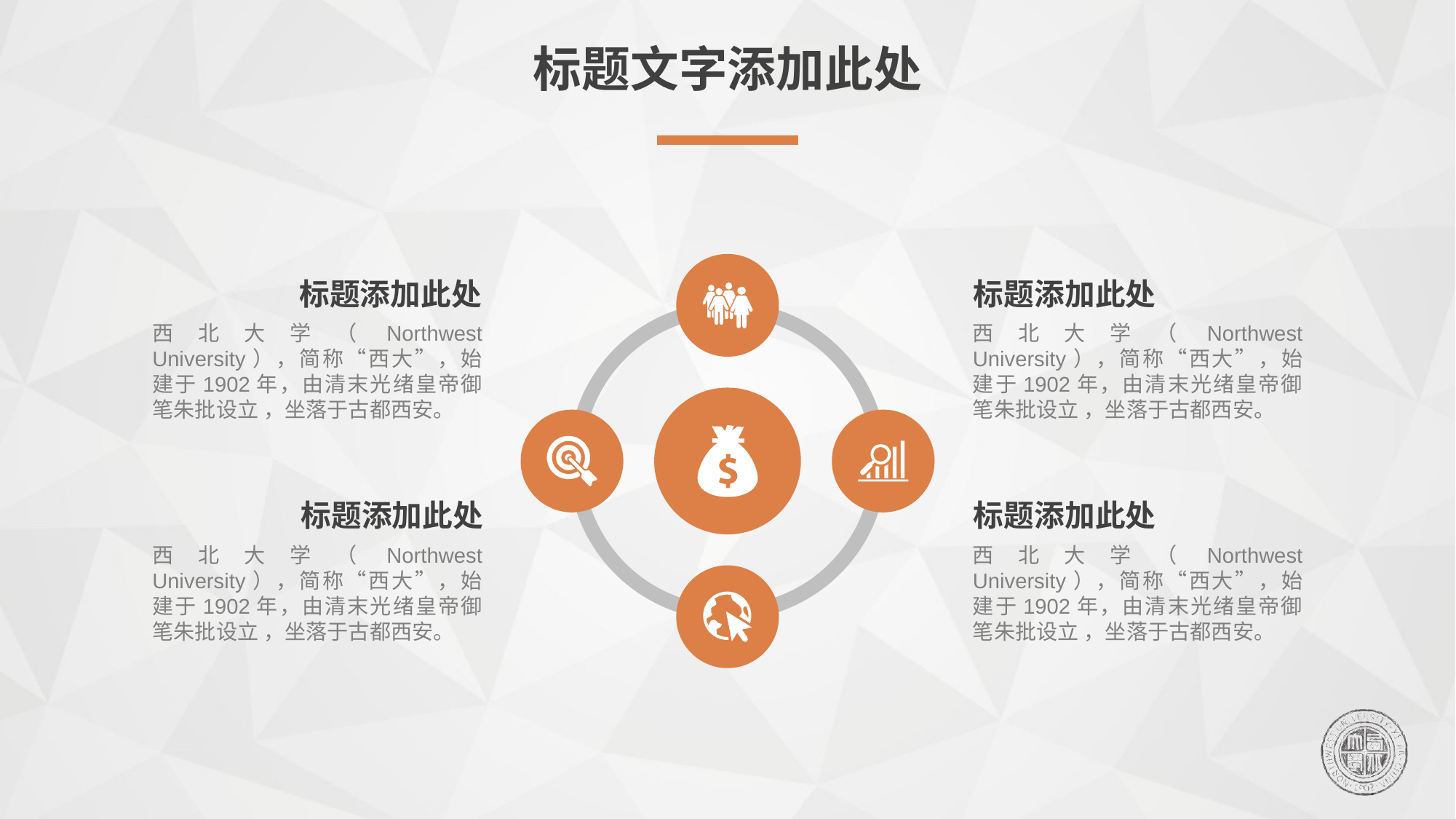

标题文字添加此处

标题添加此处
西北大学（Northwest University），简称“西大”，始建于1902年，由清末光绪皇帝御笔朱批设立 ，坐落于古都西安。
标题添加此处
西北大学（Northwest University），简称“西大”，始建于1902年，由清末光绪皇帝御笔朱批设立 ，坐落于古都西安。
标题添加此处
西北大学（Northwest University），简称“西大”，始建于1902年，由清末光绪皇帝御笔朱批设立 ，坐落于古都西安。
标题添加此处
西北大学（Northwest University），简称“西大”，始建于1902年，由清末光绪皇帝御笔朱批设立 ，坐落于古都西安。